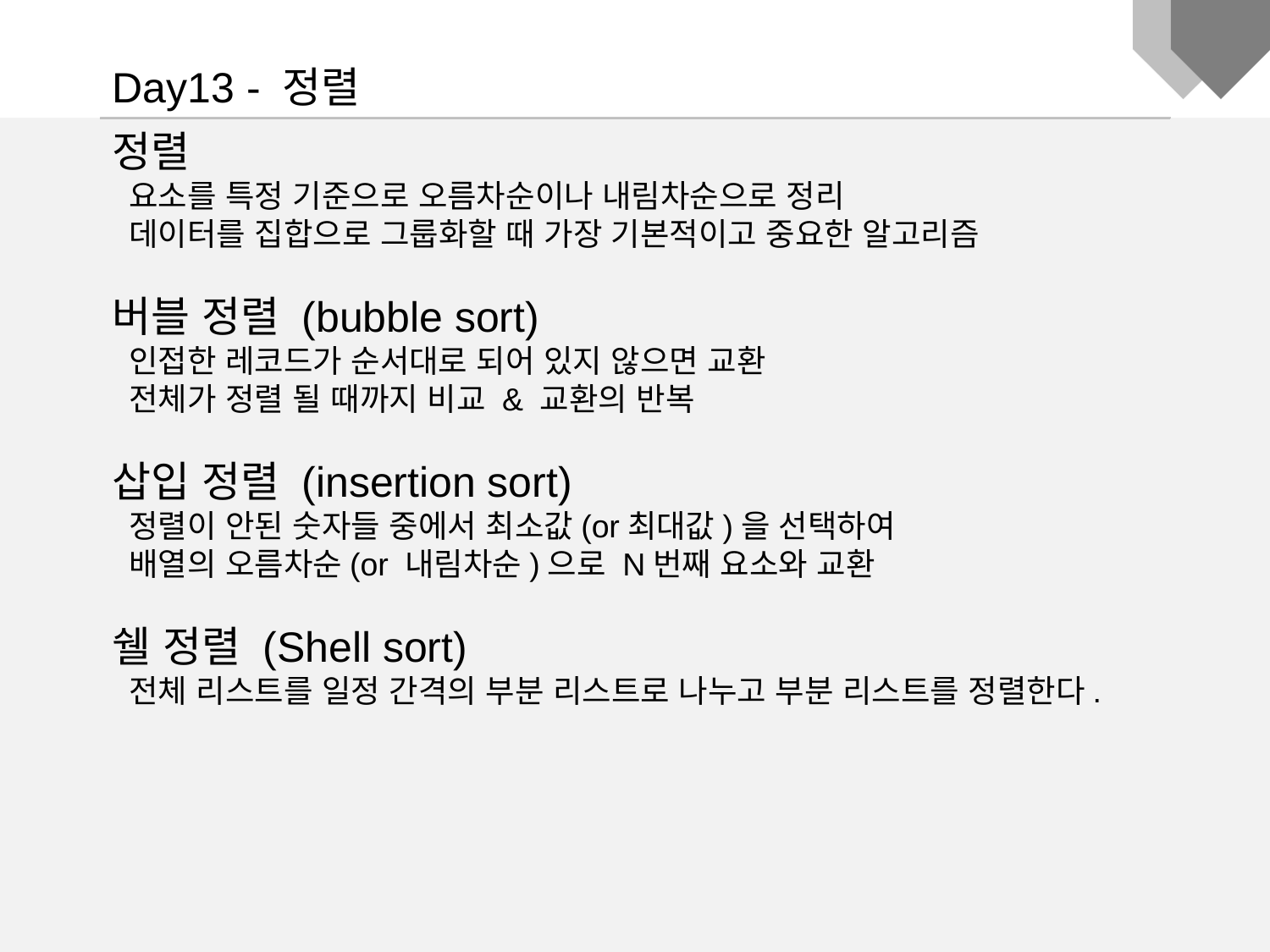

Day13 - 정렬
정렬
 요소를 특정 기준으로 오름차순이나 내림차순으로 정리
 데이터를 집합으로 그룹화할 때 가장 기본적이고 중요한 알고리즘

버블 정렬 (bubble sort)
 인접한 레코드가 순서대로 되어 있지 않으면 교환
 전체가 정렬 될 때까지 비교 & 교환의 반복

삽입 정렬 (insertion sort)
 정렬이 안된 숫자들 중에서 최소값(or최대값)을 선택하여
 배열의 오름차순(or 내림차순)으로 N번째 요소와 교환

쉘 정렬 (Shell sort)
 전체 리스트를 일정 간격의 부분 리스트로 나누고 부분 리스트를 정렬한다.